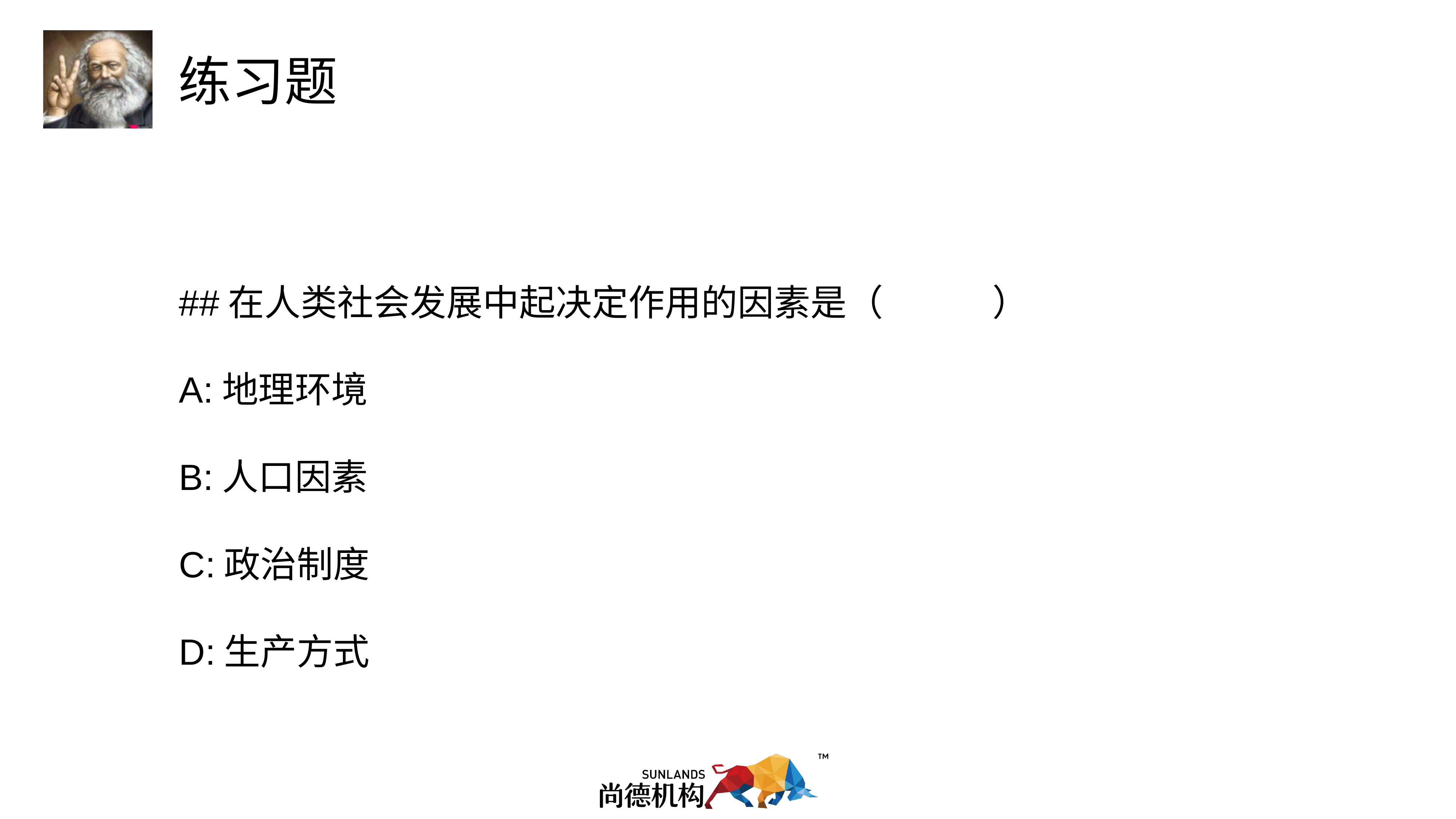

##在人类社会发展中起决定作用的因素是（　　　）
A:地理环境
B:人口因素
C:政治制度
D:生产方式